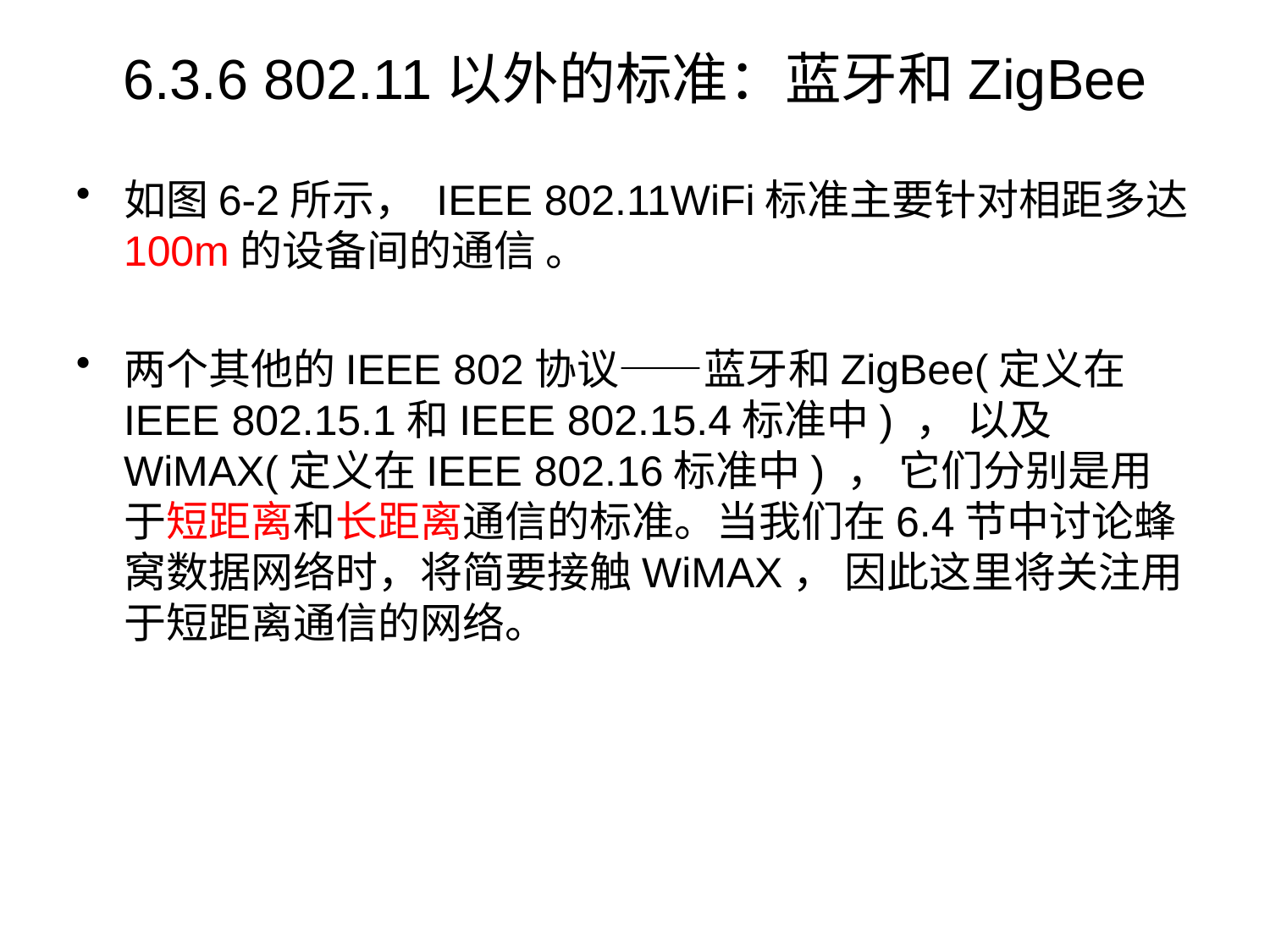

# 6.3.6 802.11以外的标准：蓝牙和ZigBee
如图6-2所示， IEEE 802.11WiFi标准主要针对相距多达100m的设备间的通信 。

两个其他的IEEE 802协议——蓝牙和ZigBee(定义在IEEE 802.15.1和IEEE 802.15.4标准中) ， 以及WiMAX(定义在IEEE 802.16标准中) ， 它们分别是用于短距离和长距离通信的标准。当我们在6.4节中讨论蜂窝数据网络时，将简要接触WiMAX， 因此这里将关注用于短距离通信的网络。